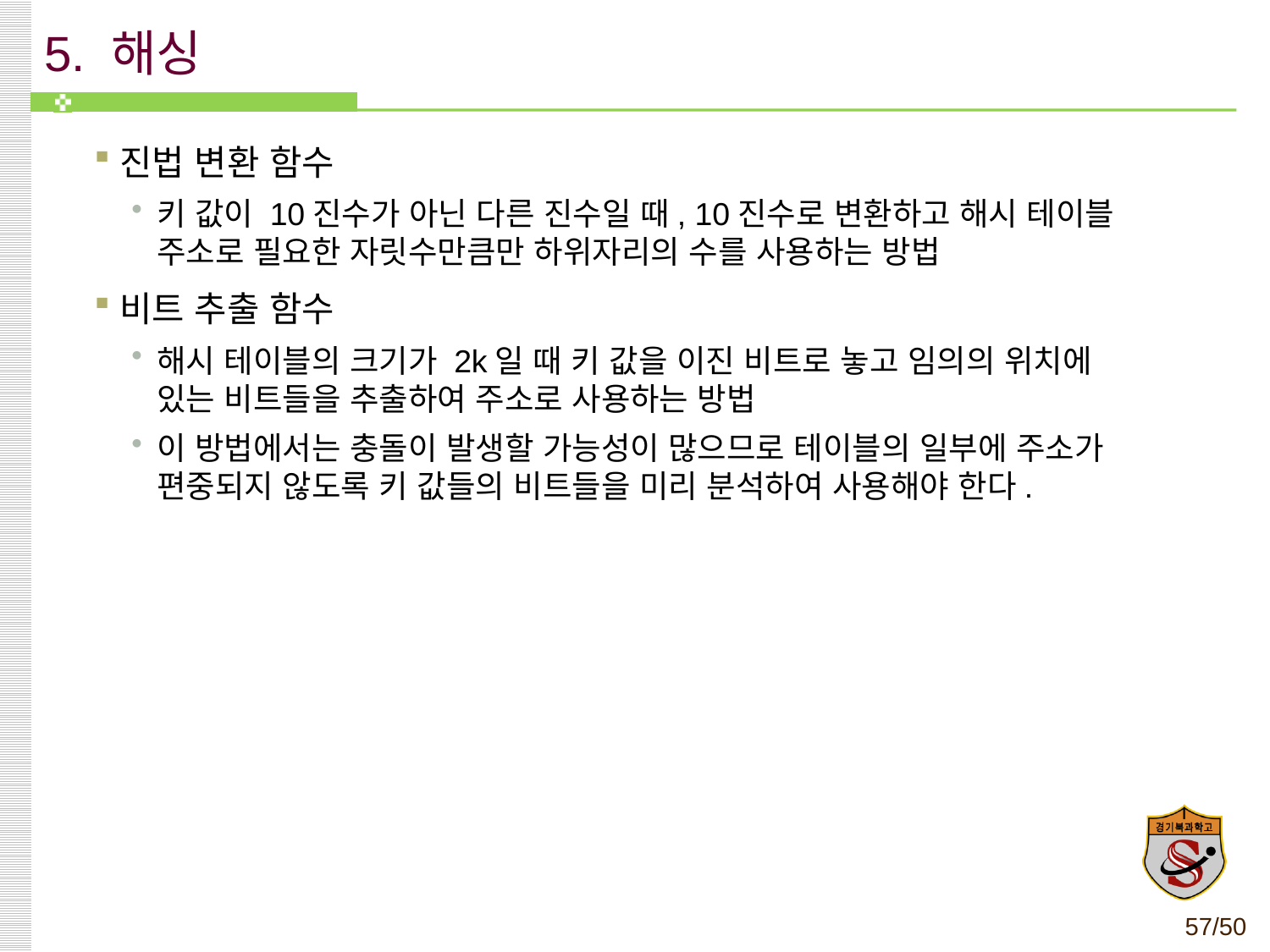

# 5. 해싱
진법 변환 함수
키 값이 10진수가 아닌 다른 진수일 때, 10진수로 변환하고 해시 테이블
주소로 필요한 자릿수만큼만 하위자리의 수를 사용하는 방법
비트 추출 함수
해시 테이블의 크기가 2k일 때 키 값을 이진 비트로 놓고 임의의 위치에
있는 비트들을 추출하여 주소로 사용하는 방법
이 방법에서는 충돌이 발생할 가능성이 많으므로 테이블의 일부에 주소가 편중되지 않도록 키 값들의 비트들을 미리 분석하여 사용해야 한다.